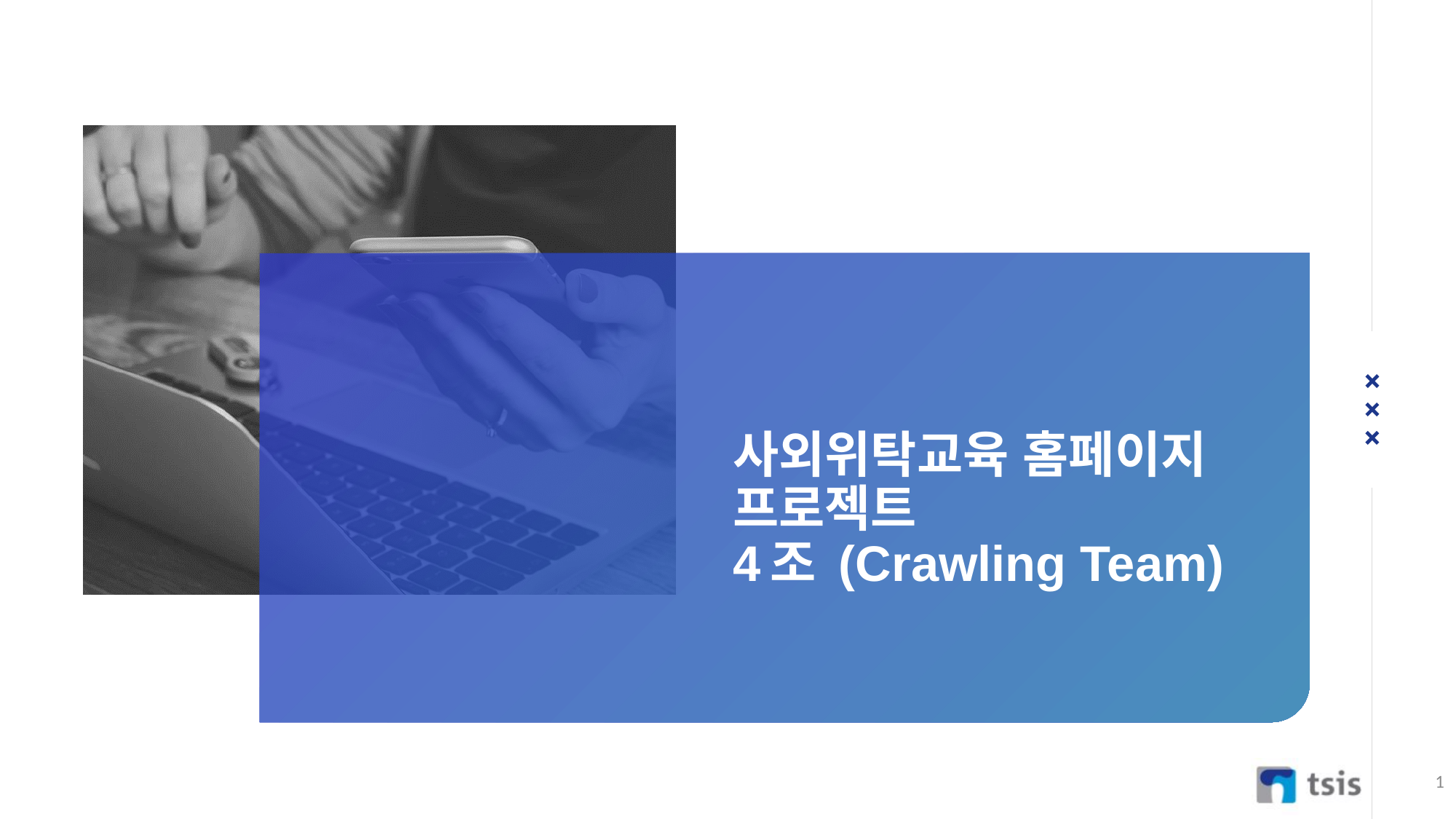

# 사외위탁교육 홈페이지 프로젝트 4조 (Crawling Team)
1